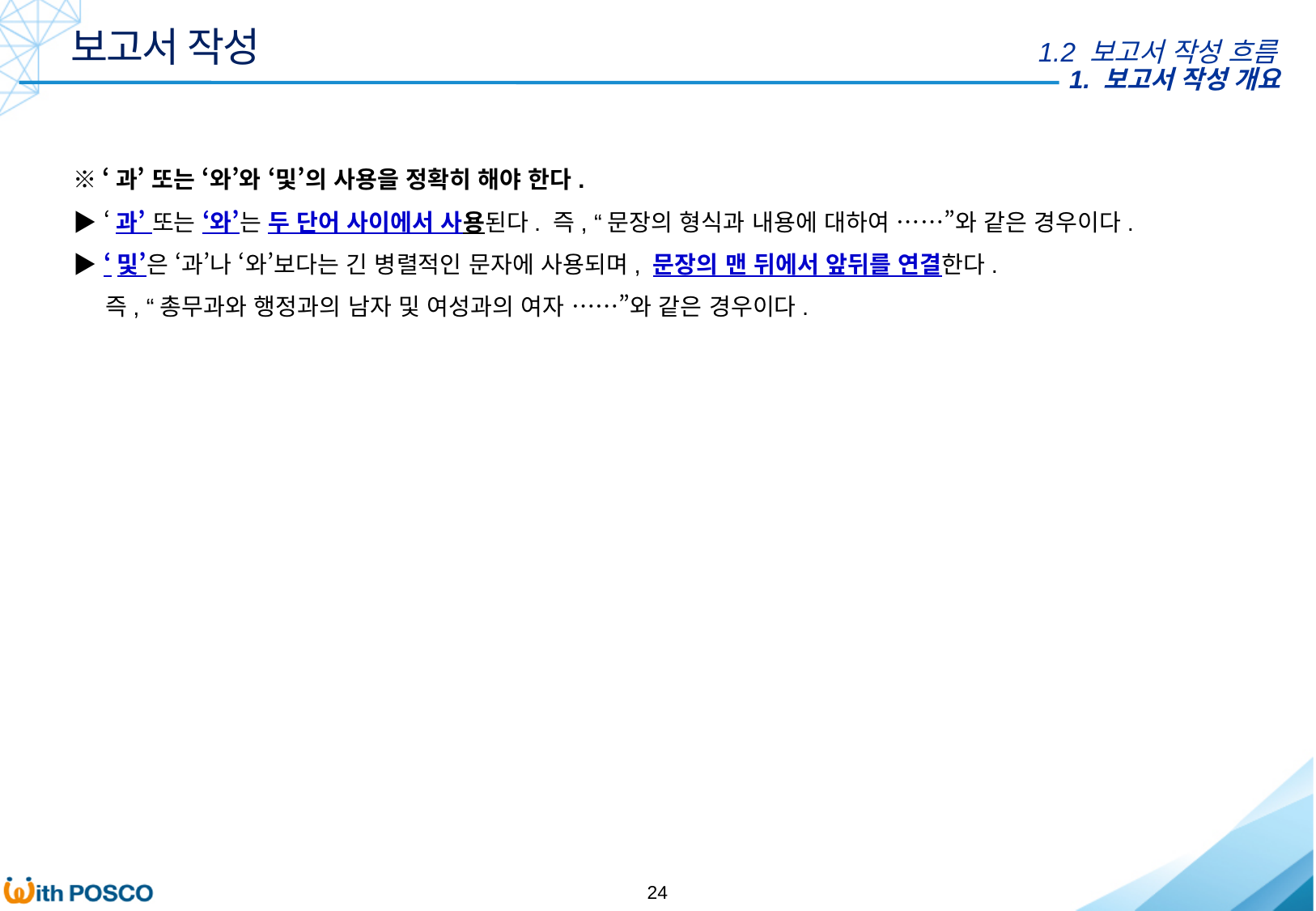

보고서 작성
1.2 보고서 작성 흐름
※ ‘과’ 또는 ‘와’와 ‘및’의 사용을 정확히 해야 한다.
▶ ‘과’ 또는 ‘와’는 두 단어 사이에서 사용된다. 즉, “문장의 형식과 내용에 대하여 ……”와 같은 경우이다.
▶ ‘및’은 ‘과’나 ‘와’보다는 긴 병렬적인 문자에 사용되며, 문장의 맨 뒤에서 앞뒤를 연결한다.
    즉, “총무과와 행정과의 남자 및 여성과의 여자 ……”와 같은 경우이다.